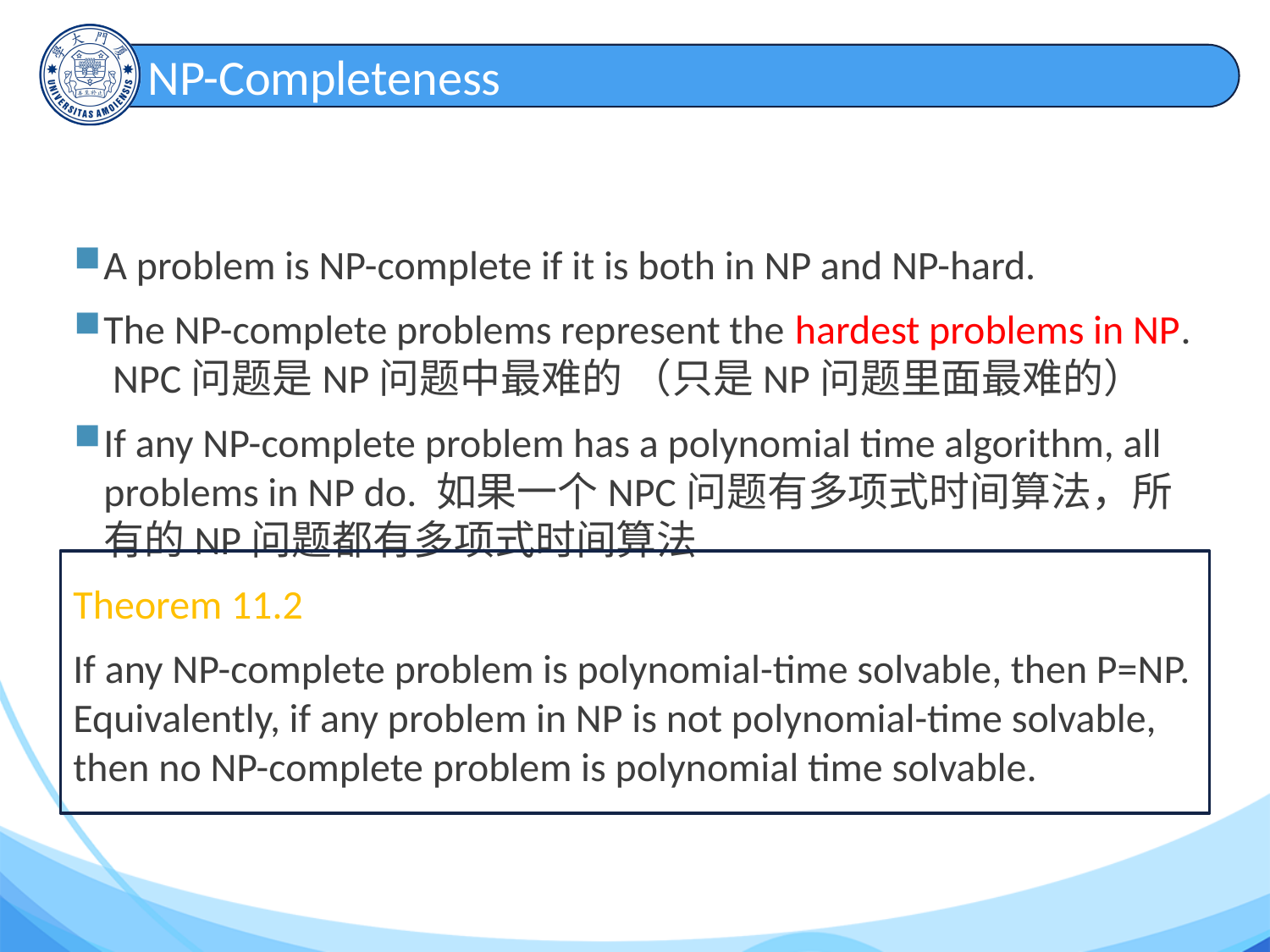

# NP-Completeness
A problem is NP-complete if it is both in NP and NP-hard.
The NP-complete problems represent the hardest problems in NP.  NPC问题是NP问题中最难的 （只是NP问题里面最难的）
If any NP-complete problem has a polynomial time algorithm, all problems in NP do. 如果一个NPC问题有多项式时间算法，所有的NP问题都有多项式时间算法
Theorem 11.2
If any NP-complete problem is polynomial-time solvable, then P=NP. Equivalently, if any problem in NP is not polynomial-time solvable, then no NP-complete problem is polynomial time solvable.

55